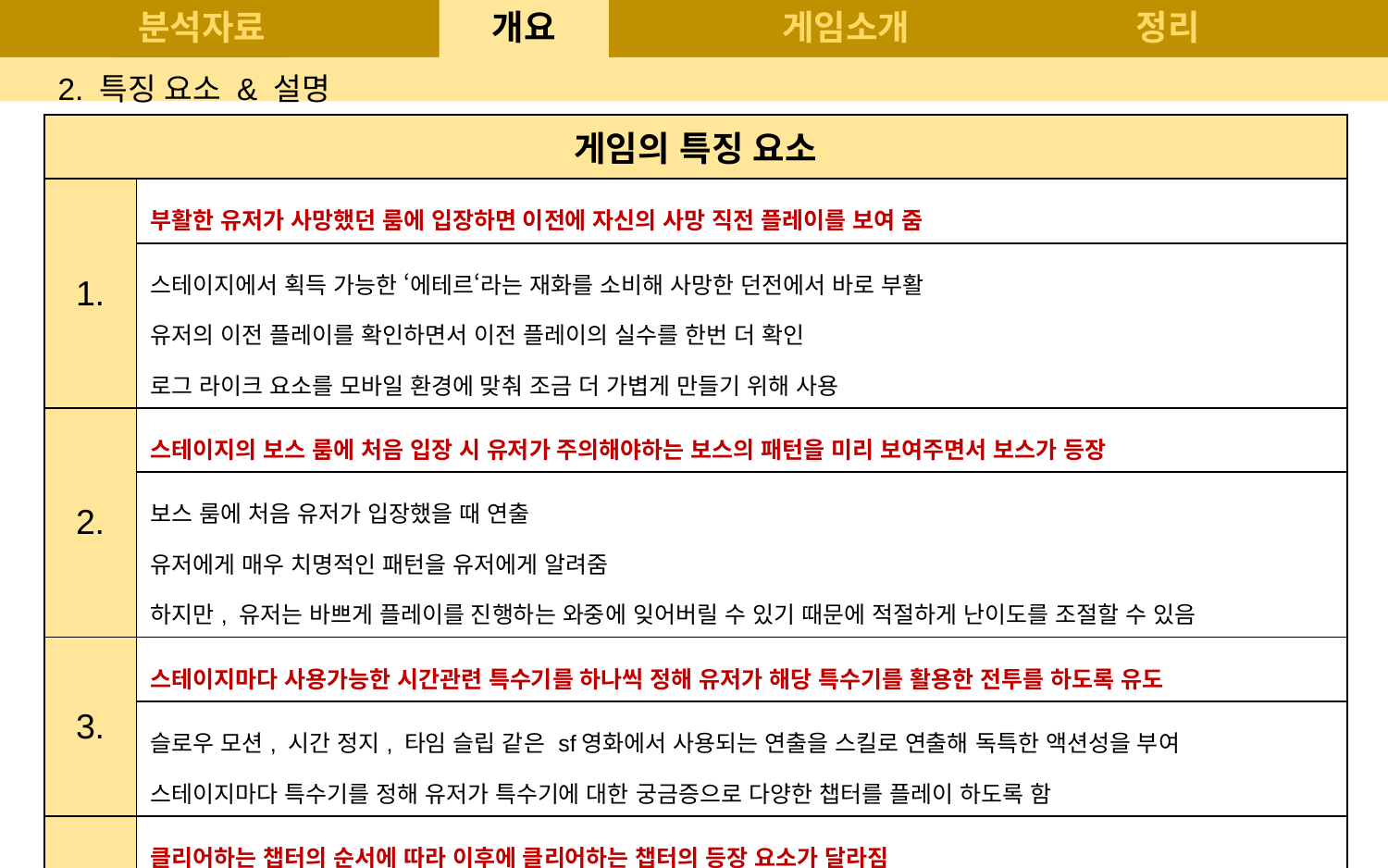

# 분석자료
개요
게임소개
정리
2. 특징 요소 & 설명
| 게임의 특징 요소 |  |
| --- | --- |
| 1. | 부활한 유저가 사망했던 룸에 입장하면 이전에 자신의 사망 직전 플레이를 보여 줌 |
|  | 스테이지에서 획득 가능한 ‘에테르‘라는 재화를 소비해 사망한 던전에서 바로 부활 유저의 이전 플레이를 확인하면서 이전 플레이의 실수를 한번 더 확인 로그 라이크 요소를 모바일 환경에 맞춰 조금 더 가볍게 만들기 위해 사용 |
| 2. | 스테이지의 보스 룸에 처음 입장 시 유저가 주의해야하는 보스의 패턴을 미리 보여주면서 보스가 등장 |
|  | 보스 룸에 처음 유저가 입장했을 때 연출 유저에게 매우 치명적인 패턴을 유저에게 알려줌 하지만, 유저는 바쁘게 플레이를 진행하는 와중에 잊어버릴 수 있기 때문에 적절하게 난이도를 조절할 수 있음 |
| 3. | 스테이지마다 사용가능한 시간관련 특수기를 하나씩 정해 유저가 해당 특수기를 활용한 전투를 하도록 유도 |
|  | 슬로우 모션, 시간 정지, 타임 슬립 같은 sf영화에서 사용되는 연출을 스킬로 연출해 독특한 액션성을 부여 스테이지마다 특수기를 정해 유저가 특수기에 대한 궁금증으로 다양한 챕터를 플레이 하도록 함 |
| 4. | 클리어하는 챕터의 순서에 따라 이후에 클리어하는 챕터의 등장 요소가 달라짐 |
|  | 모든 챕터를 다 클리어하고 다시 게임을 플레이 해보고 싶은 궁금증을 유발하는 요소로 작용 예 ) 전에는 챕터를 순서대로 플레이 했는데 이번에는 역순으로 플레이 해보면 어떨까? |